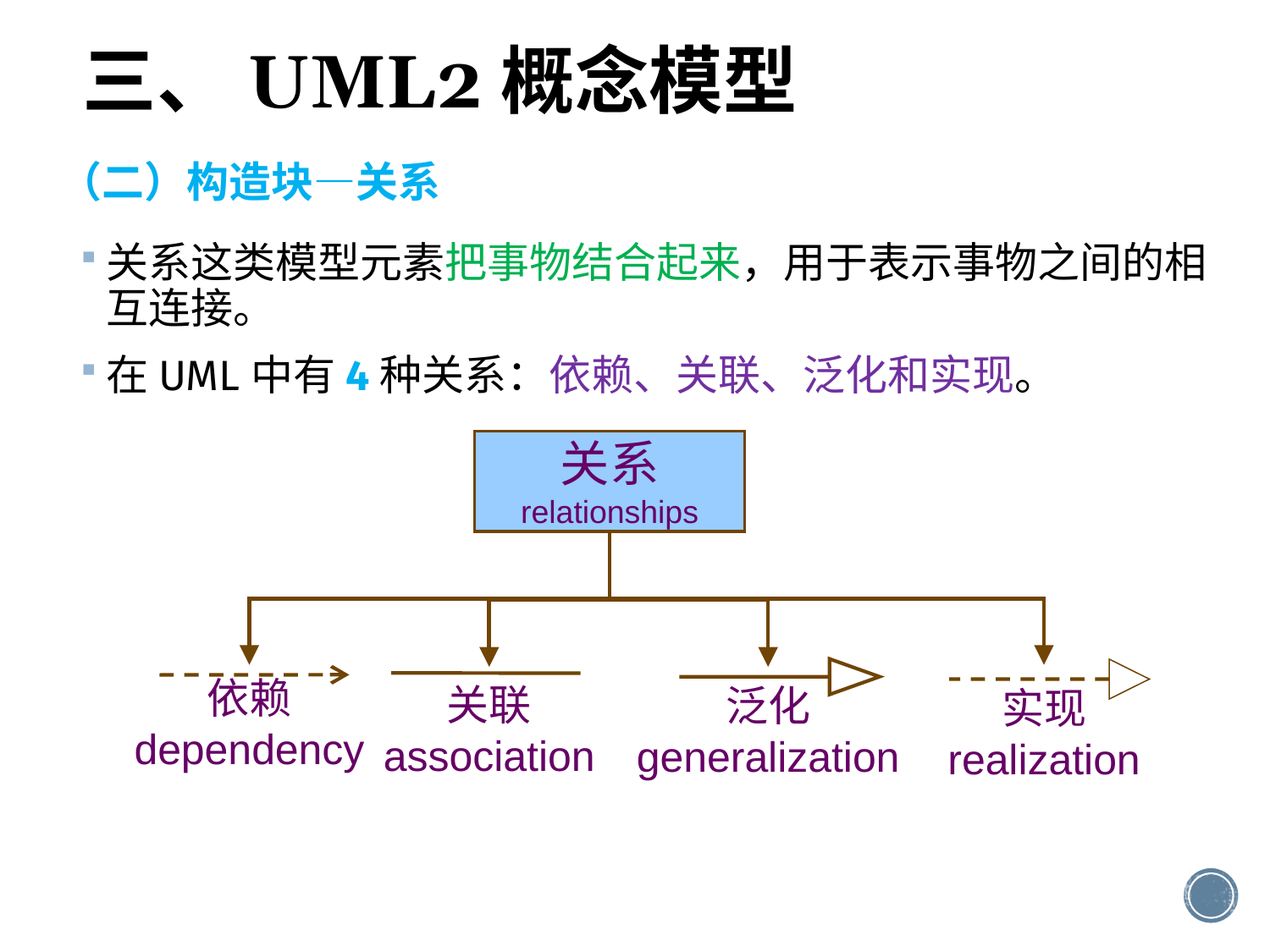

三、UML2概念模型
（二）构造块—关系
关系这类模型元素把事物结合起来，用于表示事物之间的相互连接。
在UML中有4种关系：依赖、关联、泛化和实现。
关系
relationships

依赖
dependency

实现
realization

关联
association

泛化
generalization